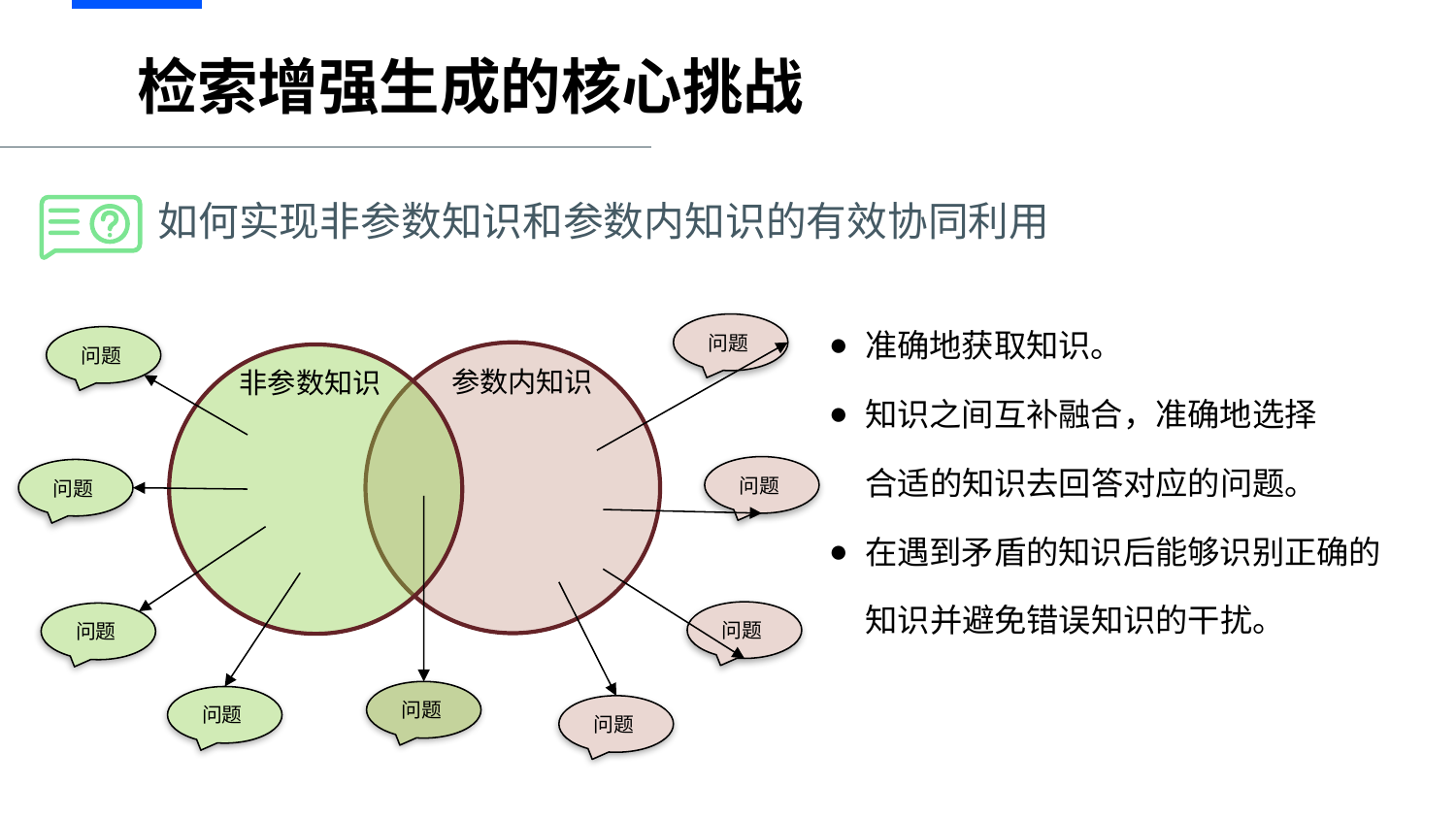

# 检索增强生成的核心挑战
如何实现非参数知识和参数内知识的有效协同利用

准确地获取知识。
知识之间互补融合，准确地选择
    合适的知识去回答对应的问题。
在遇到矛盾的知识后能够识别正确的
    知识并避免错误知识的干扰。
问题
问题
参数内知识
非参数知识

问题
问题
问题
问题
问题
问题
问题